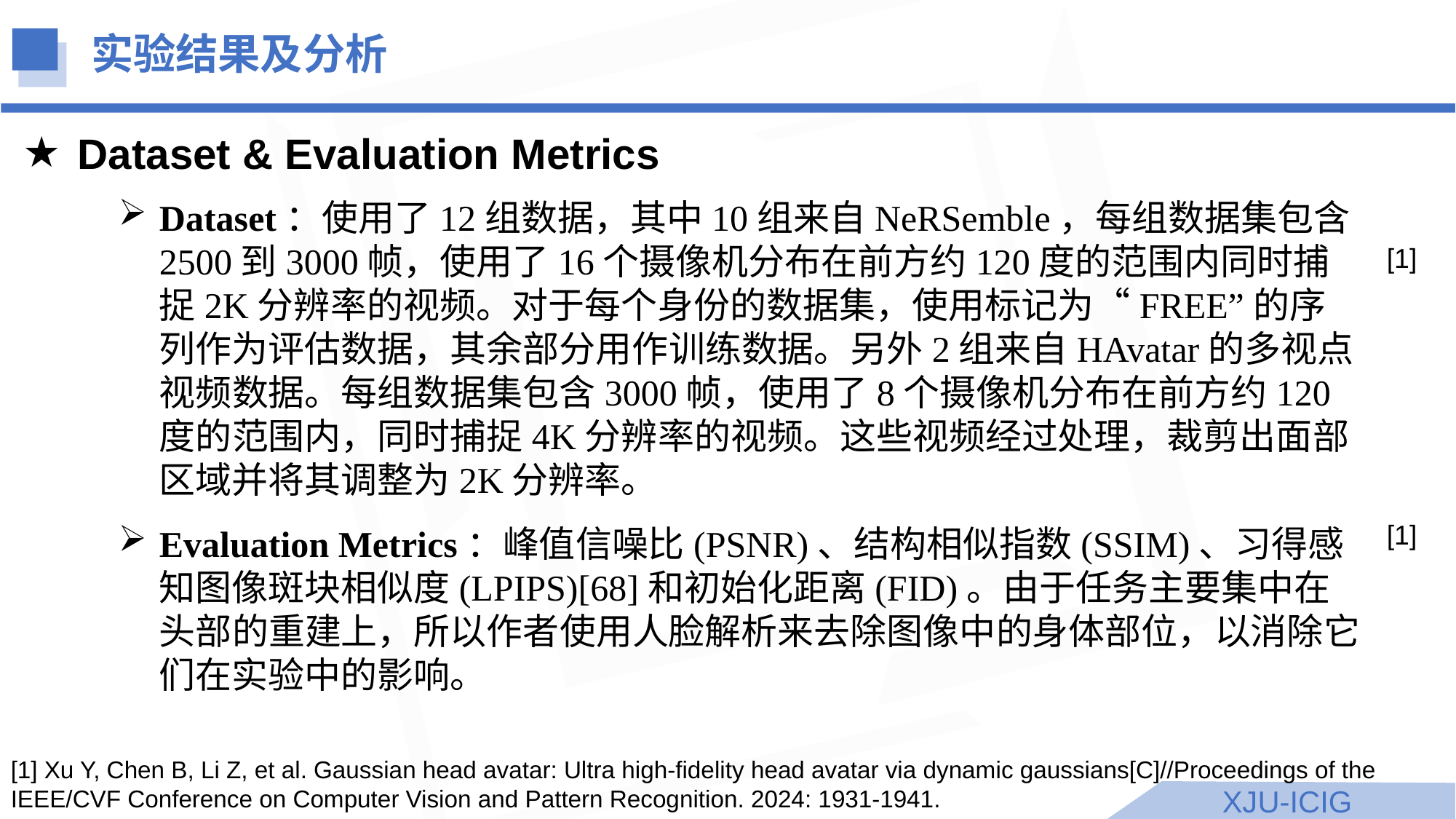

实验结果及分析

Dataset & Evaluation Metrics
Dataset：使用了12组数据，其中10组来自NeRSemble，每组数据集包含2500到3000帧，使用了16个摄像机分布在前方约120度的范围内同时捕捉2K分辨率的视频。对于每个身份的数据集，使用标记为“FREE”的序列作为评估数据，其余部分用作训练数据。另外2组来自HAvatar的多视点视频数据。每组数据集包含3000帧，使用了8个摄像机分布在前方约120度的范围内，同时捕捉4K分辨率的视频。这些视频经过处理，裁剪出面部区域并将其调整为2K分辨率。
[1]
[1]
Evaluation Metrics：峰值信噪比(PSNR)、结构相似指数(SSIM)、习得感知图像斑块相似度(LPIPS)[68]和初始化距离(FID)。由于任务主要集中在头部的重建上，所以作者使用人脸解析来去除图像中的身体部位，以消除它们在实验中的影响。
[1] Xu Y, Chen B, Li Z, et al. Gaussian head avatar: Ultra high-fidelity head avatar via dynamic gaussians[C]//Proceedings of the IEEE/CVF Conference on Computer Vision and Pattern Recognition. 2024: 1931-1941.
XJU-ICIG